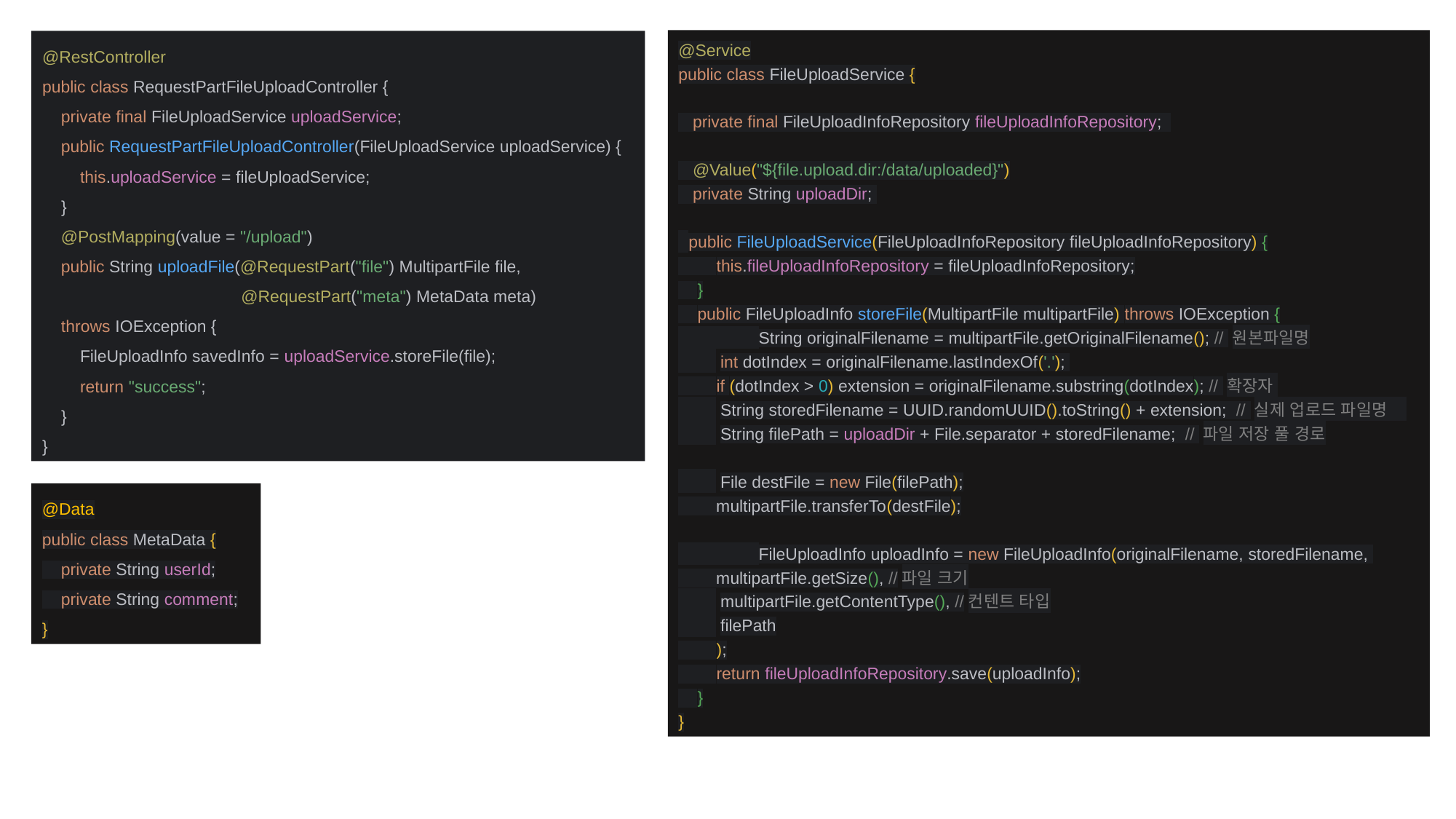

@RestController
public class RequestPartFileUploadController {
    private final FileUploadService uploadService;
    public RequestPartFileUploadController(FileUploadService uploadService) {
        this.uploadService = fileUploadService;
    }
    @PostMapping(value = "/upload")
    public String uploadFile(@RequestPart("file") MultipartFile file,
	                   @RequestPart("meta") MetaData meta)
    throws IOException {
        FileUploadInfo savedInfo = uploadService.storeFile(file);
        return "success";
    }
}
@Service
public class FileUploadService {
   private final FileUploadInfoRepository fileUploadInfoRepository;
   @Value("${file.upload.dir:/data/uploaded}")
   private String uploadDir;
 public FileUploadService(FileUploadInfoRepository fileUploadInfoRepository) {
        this.fileUploadInfoRepository = fileUploadInfoRepository;
    }
    public FileUploadInfo storeFile(MultipartFile multipartFile) throws IOException {
        String originalFilename = multipartFile.getOriginalFilename(); // 원본파일명
        int dotIndex = originalFilename.lastIndexOf('.');
        if (dotIndex > 0) extension = originalFilename.substring(dotIndex); // 확장자
        String storedFilename = UUID.randomUUID().toString() + extension;  // 실제 업로드 파일명
        String filePath = uploadDir + File.separator + storedFilename;  // 파일 저장 풀 경로
        File destFile = new File(filePath);
        multipartFile.transferTo(destFile);
        FileUploadInfo uploadInfo = new FileUploadInfo(originalFilename, storedFilename,
        multipartFile.getSize(), //파일 크기
        multipartFile.getContentType(), //컨텐트 타입
        filePath
        );
        return fileUploadInfoRepository.save(uploadInfo);
    }
}
@Data
public class MetaData {
    private String userId;
    private String comment;
}